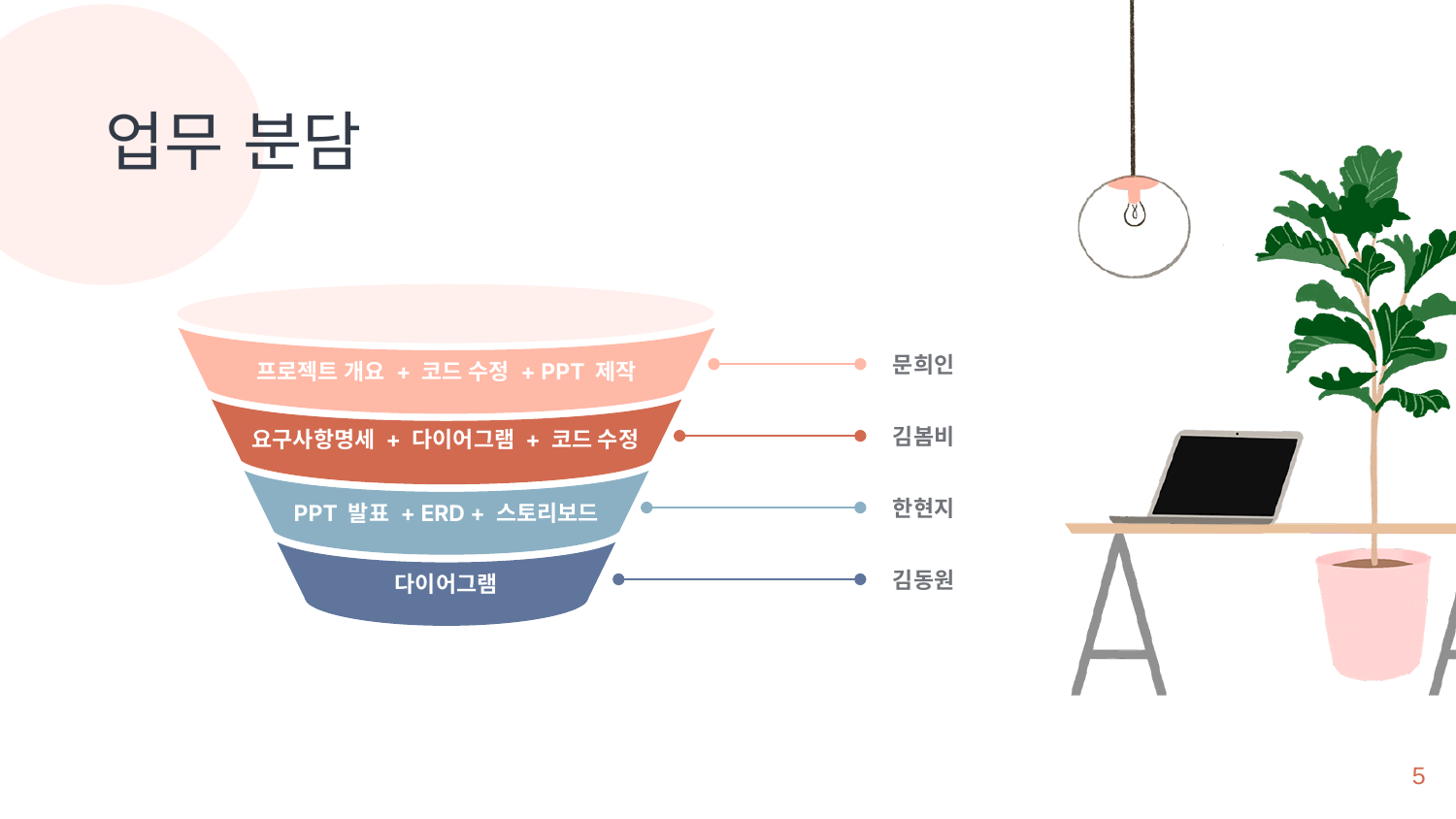

업무 분담

프로젝트 개요 + 코드 수정 + PPT 제작

PPT 발표 + ERD + 스토리보드
다이어그램
요구사항명세 + 다이어그램 + 코드 수정
문희인
김봄비
한현지
김동원
5